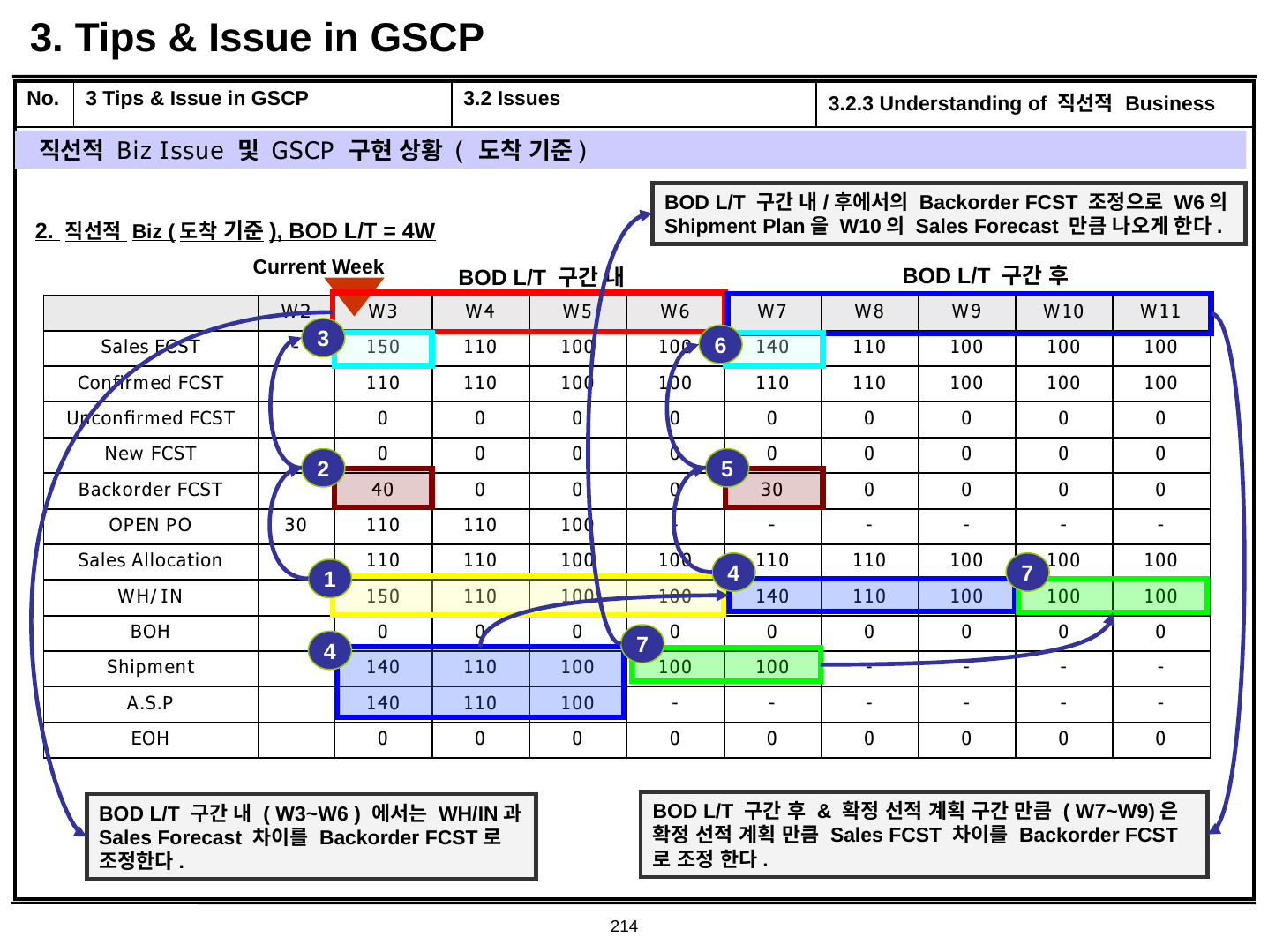

# 3. Tips & Issue in GSCP
| No. | 3 Tips & Issue in GSCP | 3.2 Issues | 3.2.3 Understanding of 직선적 Business |
| --- | --- | --- | --- |
|  |  |  |  |
직선적 Biz Issue 및 GSCP 구현 상황 ( 도착 기준)
BOD L/T 구간 내/후에서의 Backorder FCST 조정으로 W6의 Shipment Plan을 W10의 Sales Forecast 만큼 나오게 한다.
2. 직선적 Biz (도착 기준), BOD L/T = 4W
Current Week
BOD L/T 구간 후
BOD L/T 구간 내

|  | W2 | W3 | W4 | W5 | W6 | W7 | W8 | W9 | W10 | W11 |
| --- | --- | --- | --- | --- | --- | --- | --- | --- | --- | --- |
| Sales FCST | - | 150 | 110 | 100 | 100 | 140 | 110 | 100 | 100 | 100 |
| Confirmed FCST |  | 110 | 110 | 100 | 100 | 110 | 110 | 100 | 100 | 100 |
| Unconfirmed FCST |  | 0 | 0 | 0 | 0 | 0 | 0 | 0 | 0 | 0 |
| New FCST |  | 0 | 0 | 0 | 0 | 0 | 0 | 0 | 0 | 0 |
| Backorder FCST |  | 40 | 0 | 0 | 0 | 30 | 0 | 0 | 0 | 0 |
| OPEN PO | 30 | 110 | 110 | 100 | - | - | - | - | - | - |
| Sales Allocation |  | 110 | 110 | 100 | 100 | 110 | 110 | 100 | 100 | 100 |
| WH/IN |  | 150 | 110 | 100 | 100 | 140 | 110 | 100 | 100 | 100 |
| BOH |  | 0 | 0 | 0 | 0 | 0 | 0 | 0 | 0 | 0 |
| Shipment |  | 140 | 110 | 100 | 100 | 100 | - | - | - | - |
| A.S.P |  | 140 | 110 | 100 | - | - | - | - | - | - |
| EOH |  | 0 | 0 | 0 | 0 | 0 | 0 | 0 | 0 | 0 |
3
6

2
5

4
7
1

7
4

BOD L/T 구간 후 & 확정 선적 계획 구간 만큼 ( W7~W9)은  확정 선적 계획 만큼 Sales FCST 차이를 Backorder FCST로 조정 한다.
BOD L/T 구간 내 ( W3~W6 ) 에서는 WH/IN과Sales Forecast 차이를 Backorder FCST로 조정한다.
214